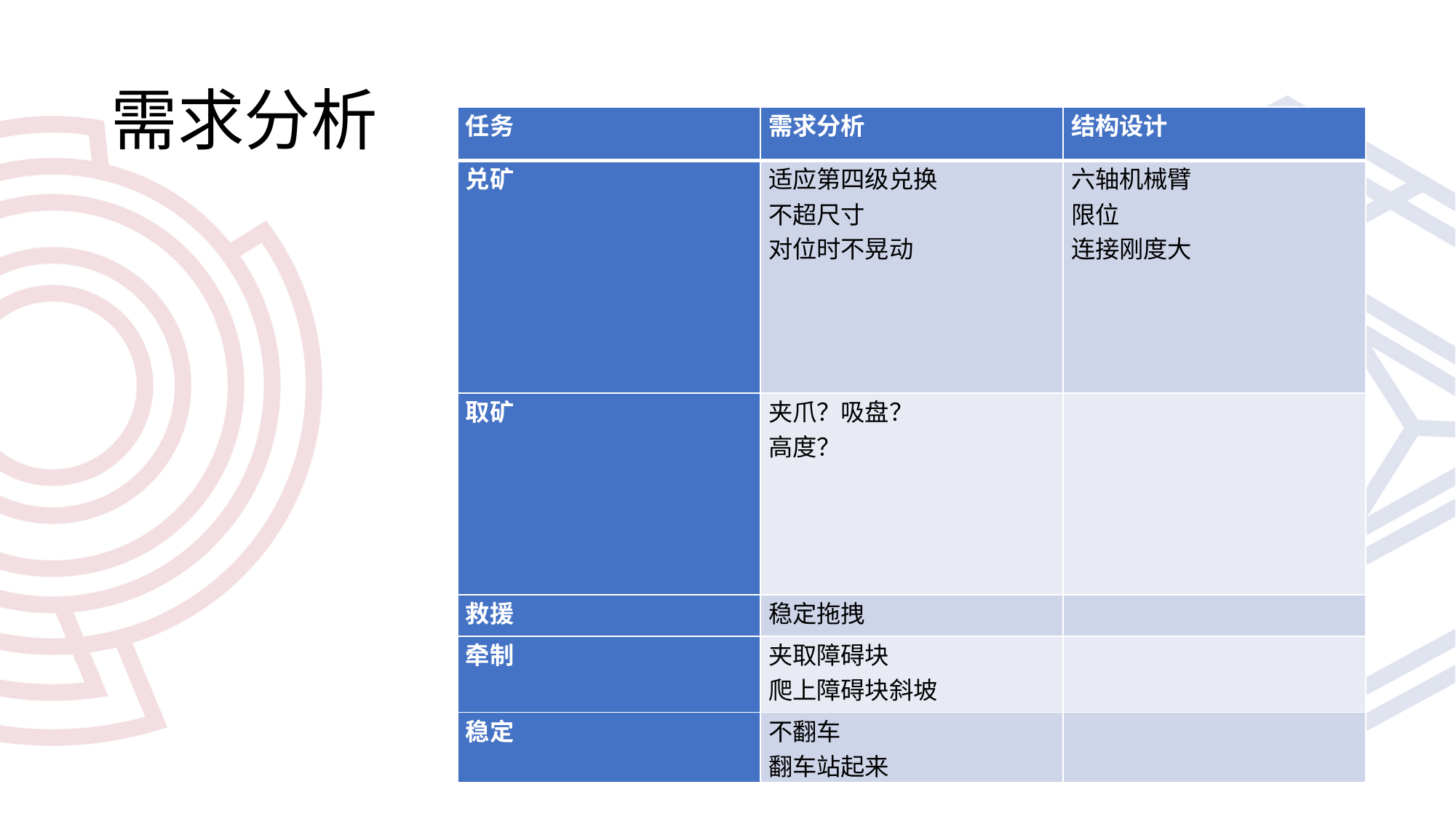

# 需求分析
| 任务 | 需求分析 | 结构设计 |
| --- | --- | --- |
| 兑矿 | 适应第四级兑换 不超尺寸 对位时不晃动 | 六轴机械臂 限位 连接刚度大 |
| 取矿 | 夹爪？吸盘？ 高度？ |  |
| 救援 | 稳定拖拽 |  |
| 牵制 | 夹取障碍块 爬上障碍块斜坡 |  |
| 稳定 | 不翻车  翻车站起来 |  |